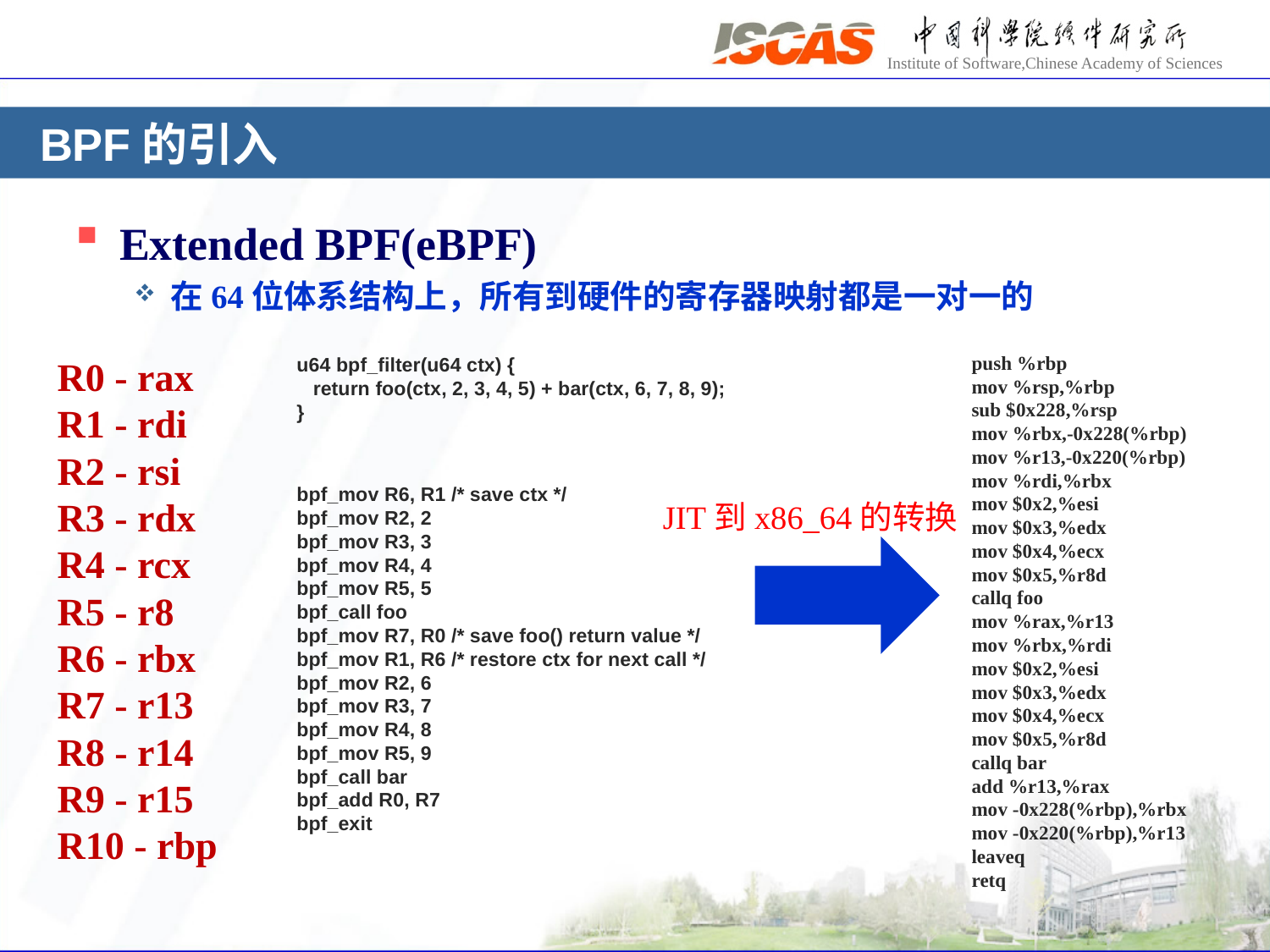

# BPF的引入
Extended BPF(eBPF)
在64位体系结构上，所有到硬件的寄存器映射都是一对一的

    push %rbp
    mov %rsp,%rbp
    sub $0x228,%rsp
    mov %rbx,-0x228(%rbp)
    mov %r13,-0x220(%rbp)
    mov %rdi,%rbx
    mov $0x2,%esi
    mov $0x3,%edx
    mov $0x4,%ecx
    mov $0x5,%r8d
    callq foo
    mov %rax,%r13
    mov %rbx,%rdi
    mov $0x2,%esi
    mov $0x3,%edx
    mov $0x4,%ecx
    mov $0x5,%r8d
    callq bar
    add %r13,%rax
    mov -0x228(%rbp),%rbx
    mov -0x220(%rbp),%r13
    leaveq
    retq
u64 bpf_filter(u64 ctx) {
   return foo(ctx, 2, 3, 4, 5) + bar(ctx, 6, 7, 8, 9);
}
R0 - rax
R1 - rdi
R2 - rsi
R3 - rdx
R4 - rcx
R5 - r8
R6 - rbx
R7 - r13
R8 - r14
R9 - r15
R10 - rbp
bpf_mov R6, R1 /* save ctx */
bpf_mov R2, 2
bpf_mov R3, 3
bpf_mov R4, 4
bpf_mov R5, 5
bpf_call foo
bpf_mov R7, R0 /* save foo() return value */
bpf_mov R1, R6 /* restore ctx for next call */
bpf_mov R2, 6
bpf_mov R3, 7
bpf_mov R4, 8
bpf_mov R5, 9
bpf_call bar
bpf_add R0, R7
bpf_exit
JIT到x86_64的转换